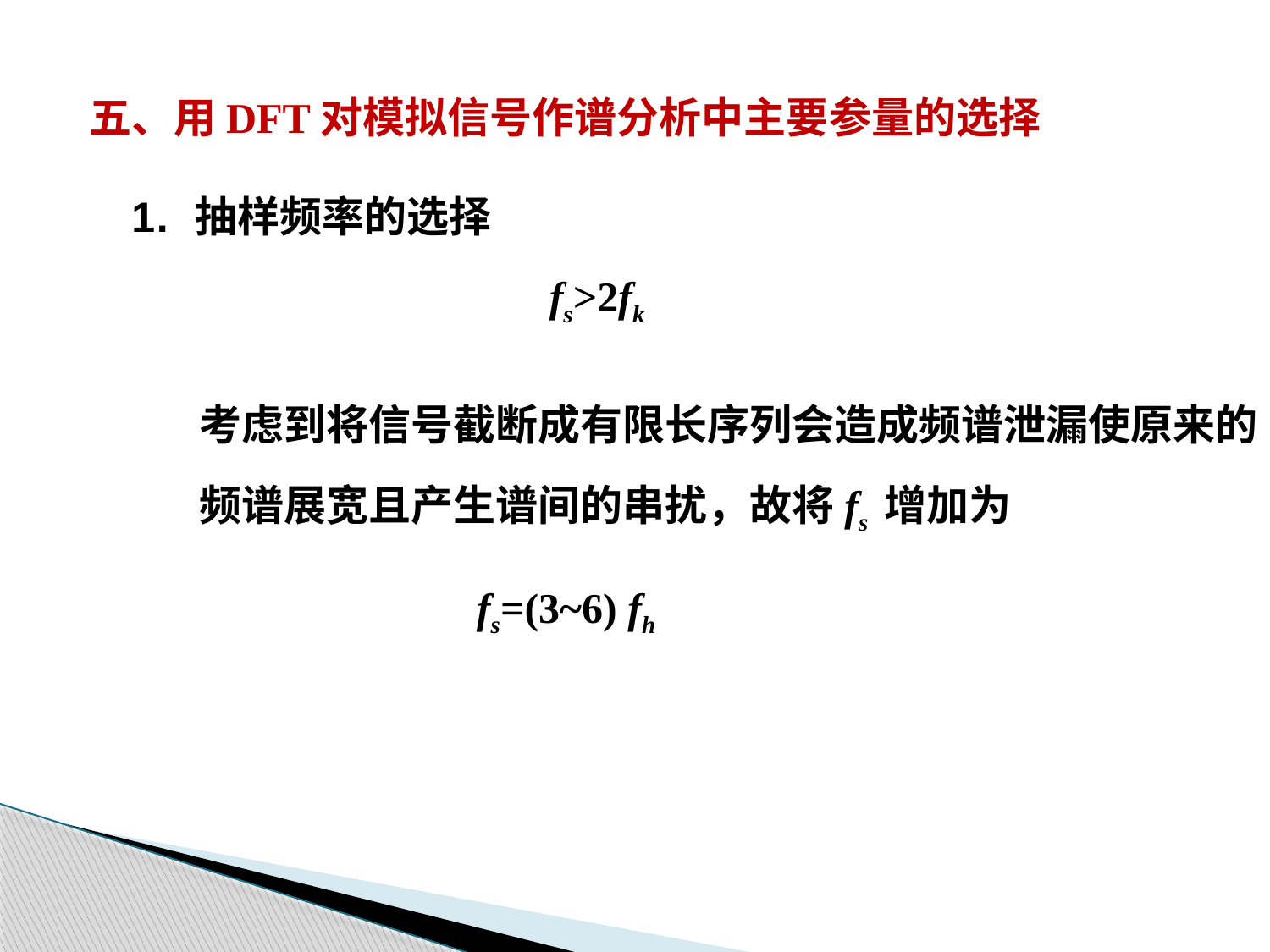

五、用DFT对模拟信号作谱分析中主要参量的选择
抽样频率的选择
fs>2fk
考虑到将信号截断成有限长序列会造成频谱泄漏使原来的
频谱展宽且产生谱间的串扰，故将fs 增加为
fs=(3~6) fh